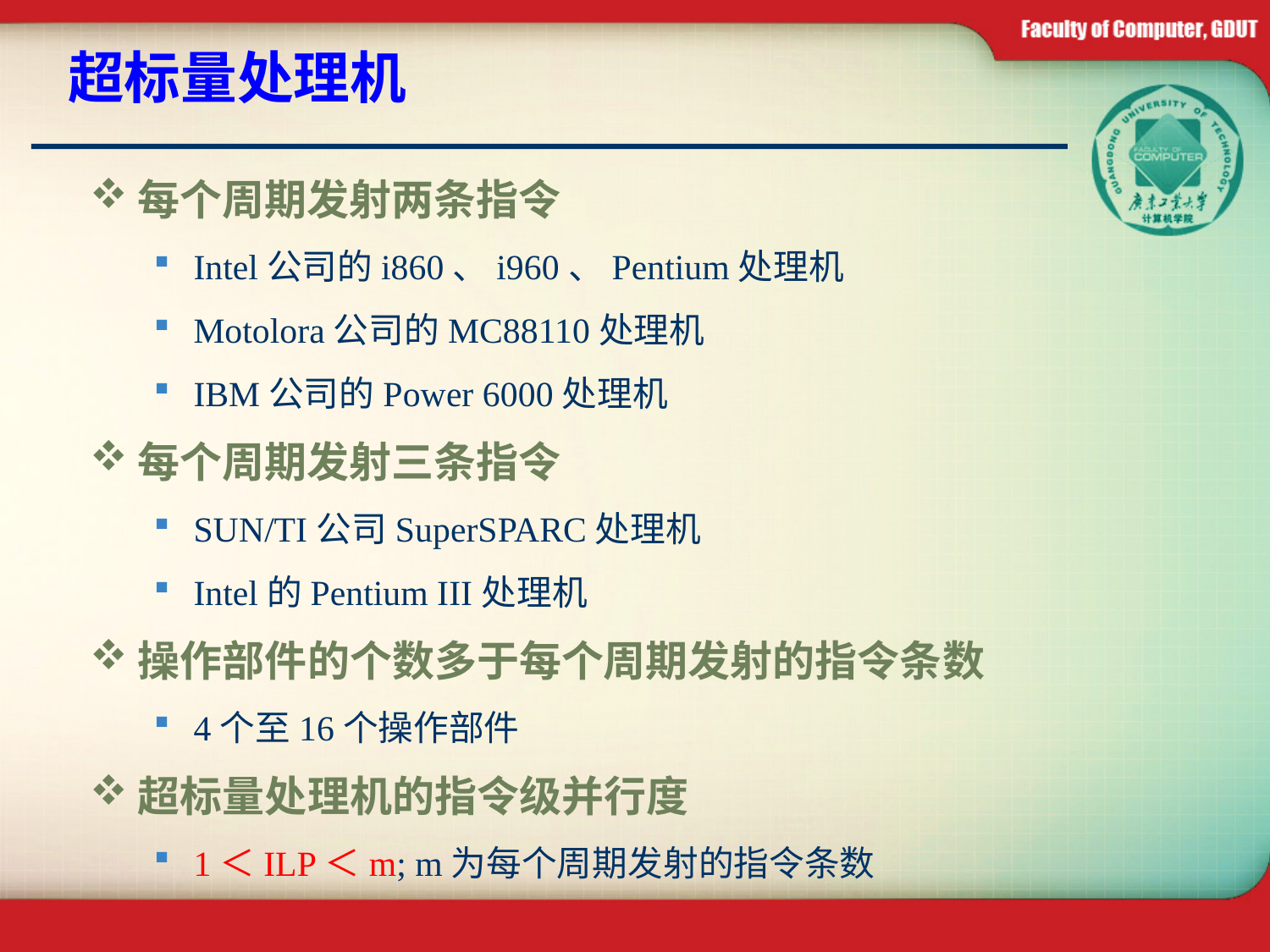

# 超标量处理机
每个周期发射两条指令
Intel公司的i860、i960、Pentium处理机
Motolora公司的MC88110处理机
IBM公司的Power 6000处理机
每个周期发射三条指令
SUN/TI公司SuperSPARC处理机
Intel的Pentium III处理机
操作部件的个数多于每个周期发射的指令条数
4个至16个操作部件
超标量处理机的指令级并行度
1＜ILP＜m; m为每个周期发射的指令条数